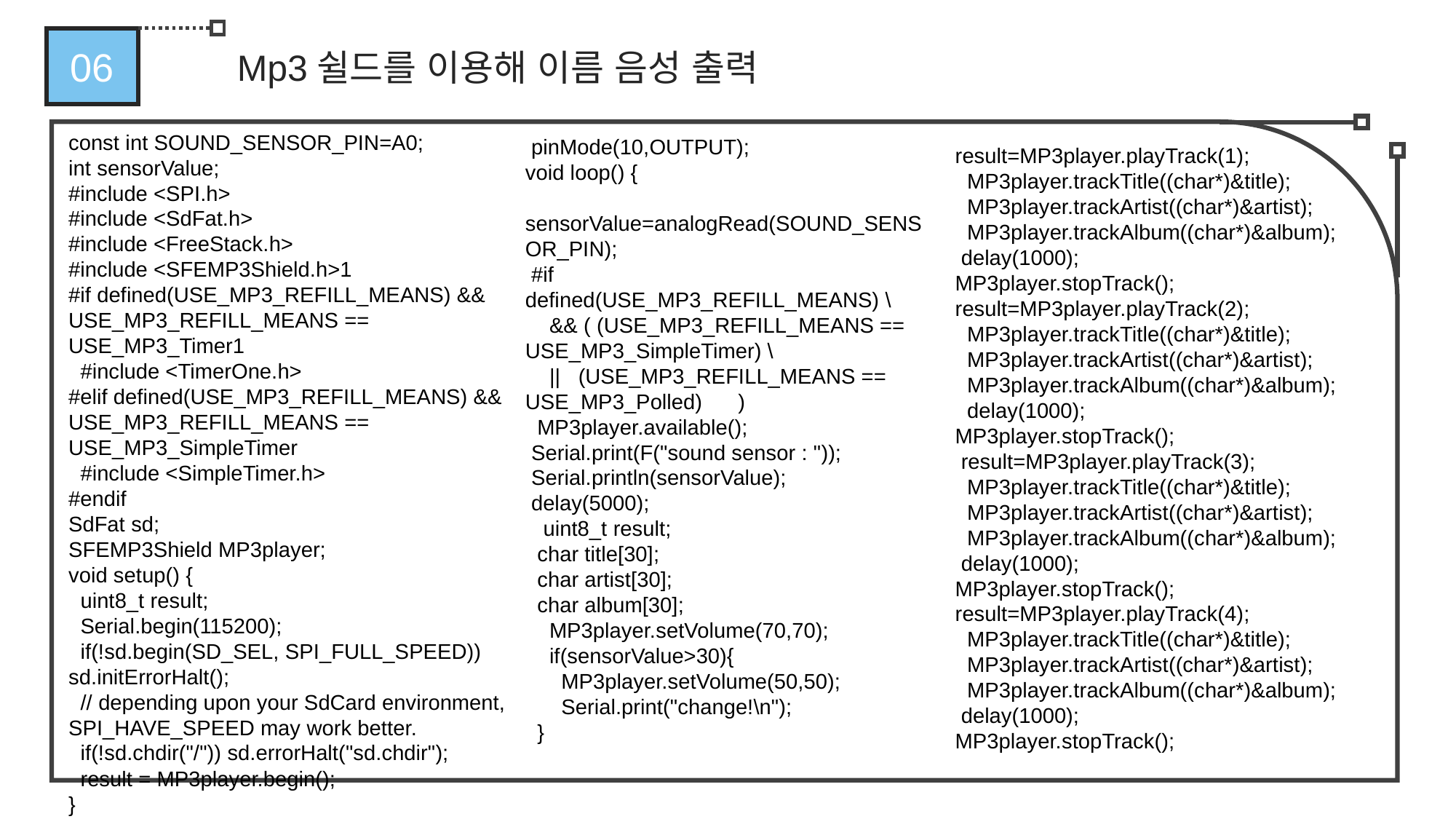

06
Mp3쉴드를 이용해 이름 음성 출력

const int SOUND_SENSOR_PIN=A0;
int sensorValue;
#include <SPI.h>
#include <SdFat.h>
#include <FreeStack.h>
#include <SFEMP3Shield.h>1
#if defined(USE_MP3_REFILL_MEANS) && USE_MP3_REFILL_MEANS == USE_MP3_Timer1
  #include <TimerOne.h>
#elif defined(USE_MP3_REFILL_MEANS) && USE_MP3_REFILL_MEANS == USE_MP3_SimpleTimer
  #include <SimpleTimer.h>
#endif
SdFat sd;
SFEMP3Shield MP3player;
void setup() {
  uint8_t result;
  Serial.begin(115200);
  if(!sd.begin(SD_SEL, SPI_FULL_SPEED)) sd.initErrorHalt();
  // depending upon your SdCard environment, SPI_HAVE_SPEED may work better.
  if(!sd.chdir("/")) sd.errorHalt("sd.chdir");
  result = MP3player.begin();
}
 pinMode(10,OUTPUT);
void loop() {
 sensorValue=analogRead(SOUND_SENSOR_PIN);
 #if defined(USE_MP3_REFILL_MEANS) \
    && ( (USE_MP3_REFILL_MEANS == USE_MP3_SimpleTimer) \
    ||   (USE_MP3_REFILL_MEANS == USE_MP3_Polled)      )
  MP3player.available();
 Serial.print(F("sound sensor : "));
 Serial.println(sensorValue);
 delay(5000);
   uint8_t result;
  char title[30];
  char artist[30];
  char album[30];
    MP3player.setVolume(70,70);
    if(sensorValue>30){
      MP3player.setVolume(50,50);
      Serial.print("change!\n");
  }

 result=MP3player.playTrack(1);
   MP3player.trackTitle((char*)&title);
   MP3player.trackArtist((char*)&artist);
   MP3player.trackAlbum((char*)&album);
  delay(1000);
 MP3player.stopTrack();
 result=MP3player.playTrack(2);
   MP3player.trackTitle((char*)&title);
   MP3player.trackArtist((char*)&artist);
   MP3player.trackAlbum((char*)&album);
   delay(1000);
 MP3player.stopTrack();
  result=MP3player.playTrack(3);
   MP3player.trackTitle((char*)&title);
   MP3player.trackArtist((char*)&artist);
   MP3player.trackAlbum((char*)&album);
  delay(1000);
 MP3player.stopTrack();
 result=MP3player.playTrack(4);
   MP3player.trackTitle((char*)&title);
   MP3player.trackArtist((char*)&artist);
   MP3player.trackAlbum((char*)&album);
  delay(1000);
 MP3player.stopTrack();